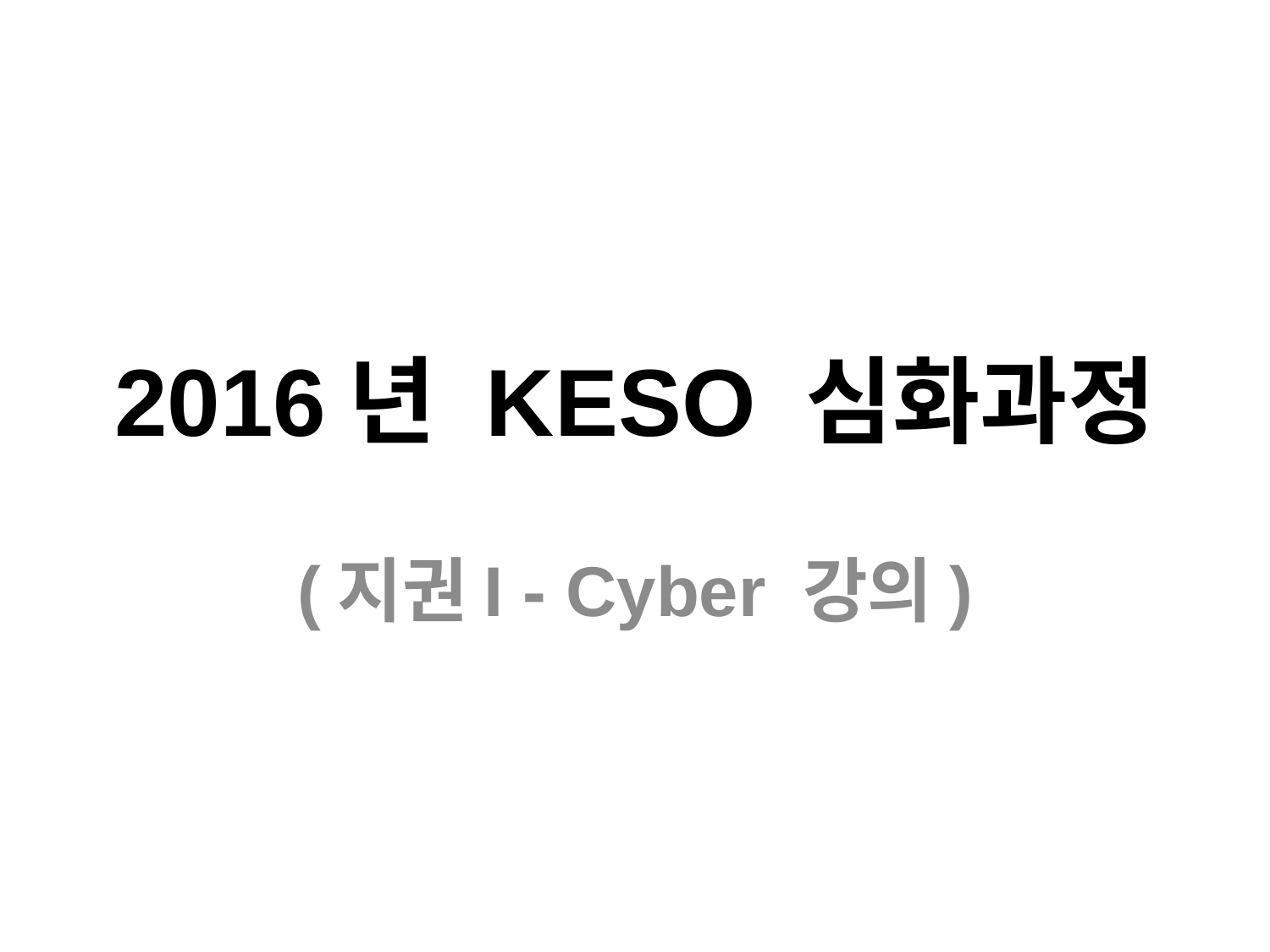

# 2016년 KESO 심화과정
(지권I - Cyber 강의)